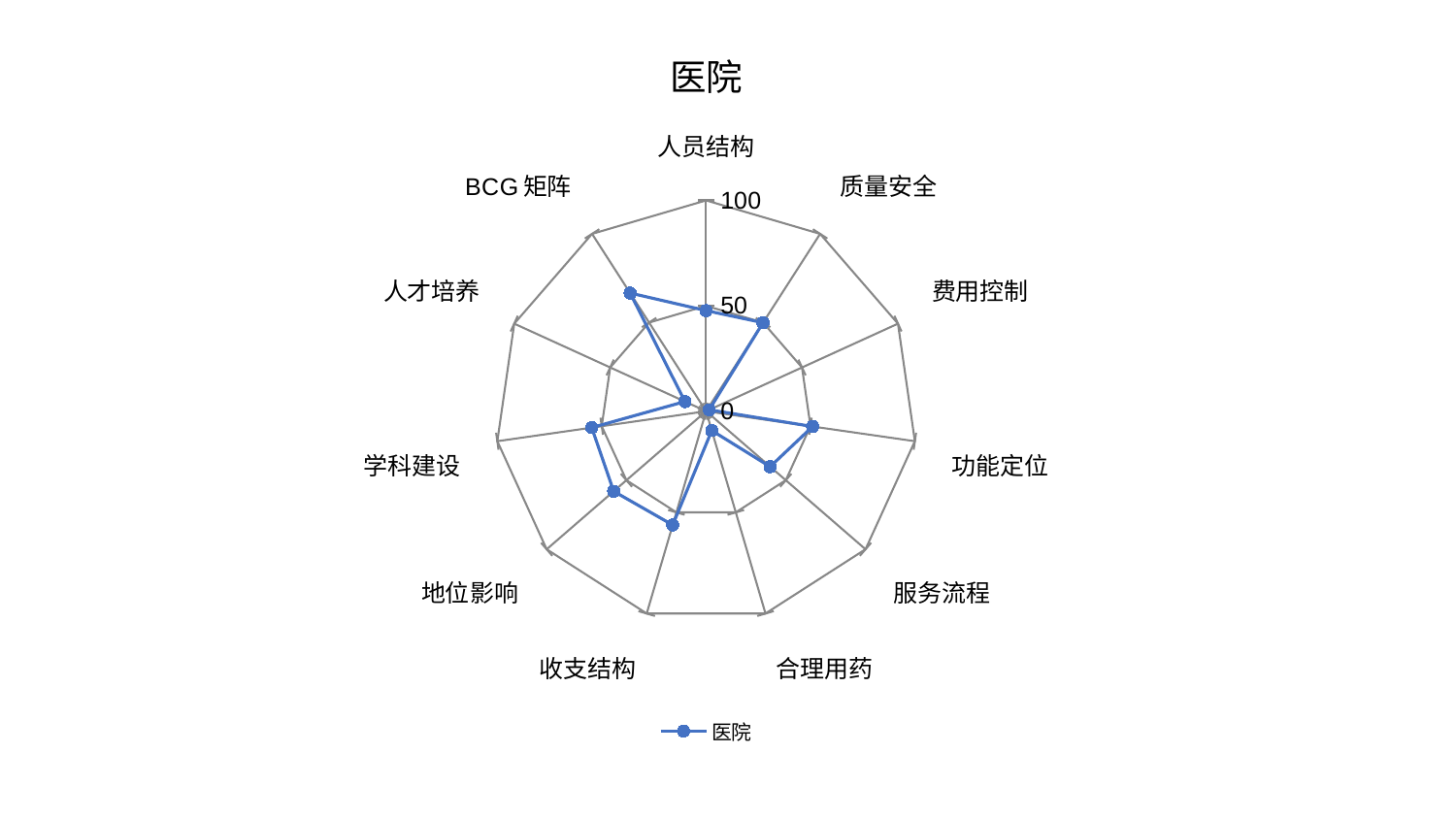

### Chart: 医院

| Category | 医院 |
|---|---|
| 人员结构 | 47.73057202005678 |
| 质量安全 | 49.92987611387931 |
| 费用控制 | 1.6188684642420708 |
| 功能定位 | 51.016411180410294 |
| 服务流程 | 40.17352364303174 |
| 合理用药 | 9.557158215142858 |
| 收支结构 | 56.24436179971337 |
| 地位影响 | 57.98216617179628 |
| 学科建设 | 54.77391123989746 |
| 人才培养 | 11.02806607686307 |
| BCG矩阵 | 66.61257989874575 |
151